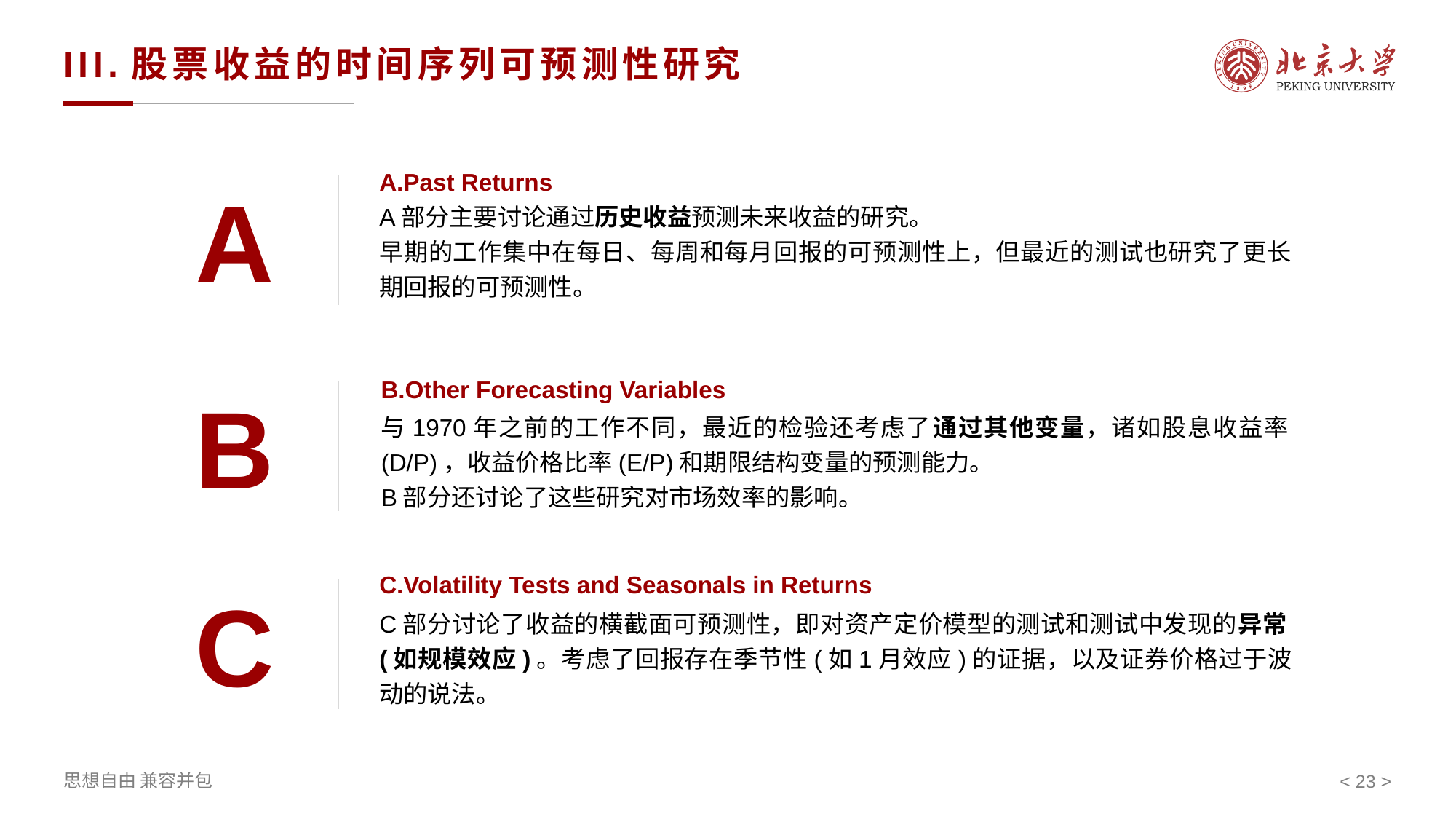

# III.股票收益的时间序列可预测性研究
A.Past Returns
A
A部分主要讨论通过历史收益预测未来收益的研究。
早期的工作集中在每日、每周和每月回报的可预测性上，但最近的测试也研究了更长期回报的可预测性。
B.Other Forecasting Variables
B
与1970年之前的工作不同，最近的检验还考虑了通过其他变量，诸如股息收益率(D/P)，收益价格比率(E/P)和期限结构变量的预测能力。
B部分还讨论了这些研究对市场效率的影响。
C.Volatility Tests and Seasonals in Returns
C
C部分讨论了收益的横截面可预测性，即对资产定价模型的测试和测试中发现的异常(如规模效应)。考虑了回报存在季节性(如1月效应)的证据，以及证券价格过于波动的说法。
< 23 >